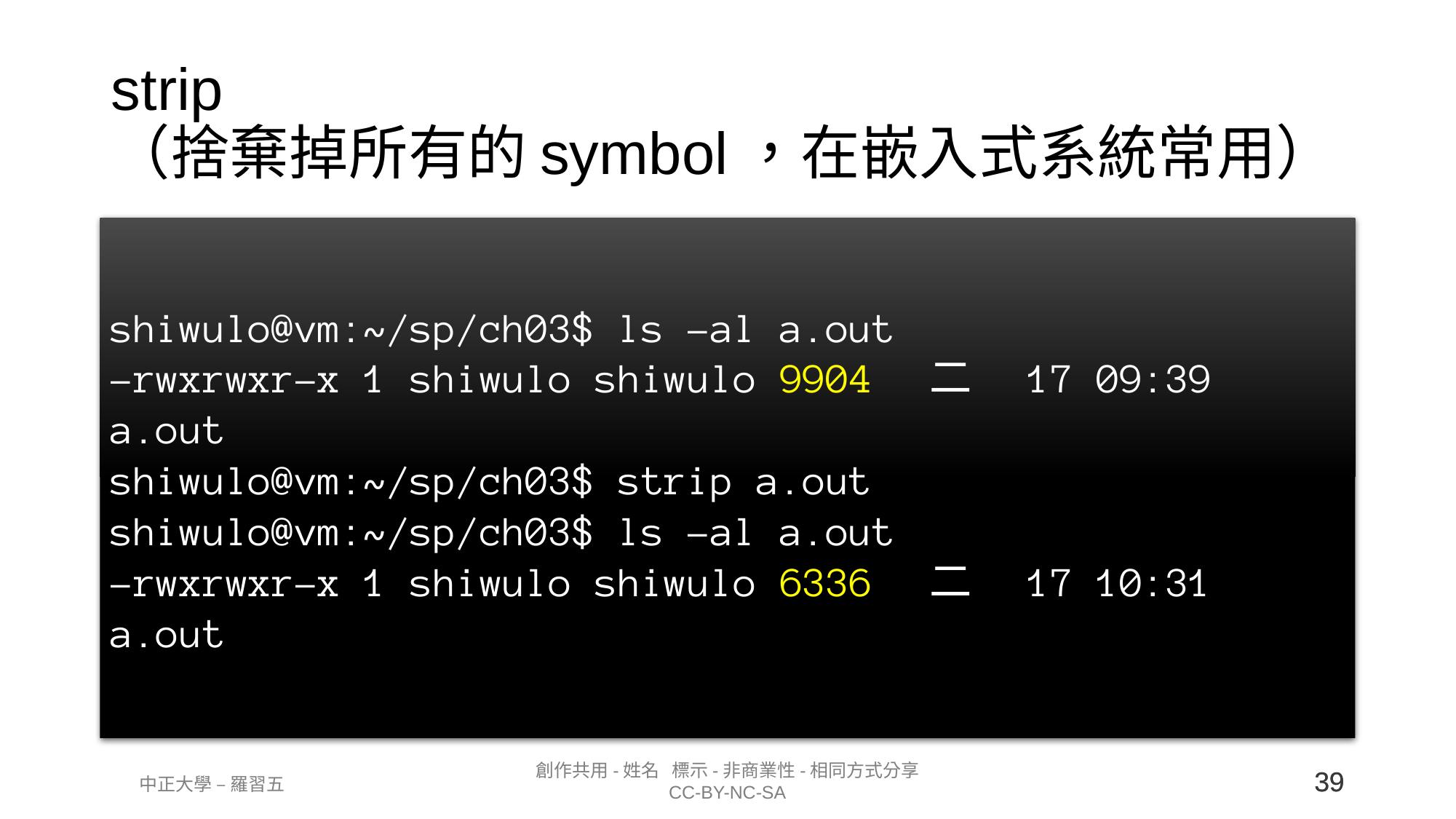

# strip （捨棄掉所有的symbol，在嵌入式系統常用）
shiwulo@vm:~/sp/ch03$ ls -al a.out
-rwxrwxr-x 1 shiwulo shiwulo 9904  二  17 09:39 a.out
shiwulo@vm:~/sp/ch03$ strip a.out
shiwulo@vm:~/sp/ch03$ ls -al a.out
-rwxrwxr-x 1 shiwulo shiwulo 6336  二  17 10:31 a.out